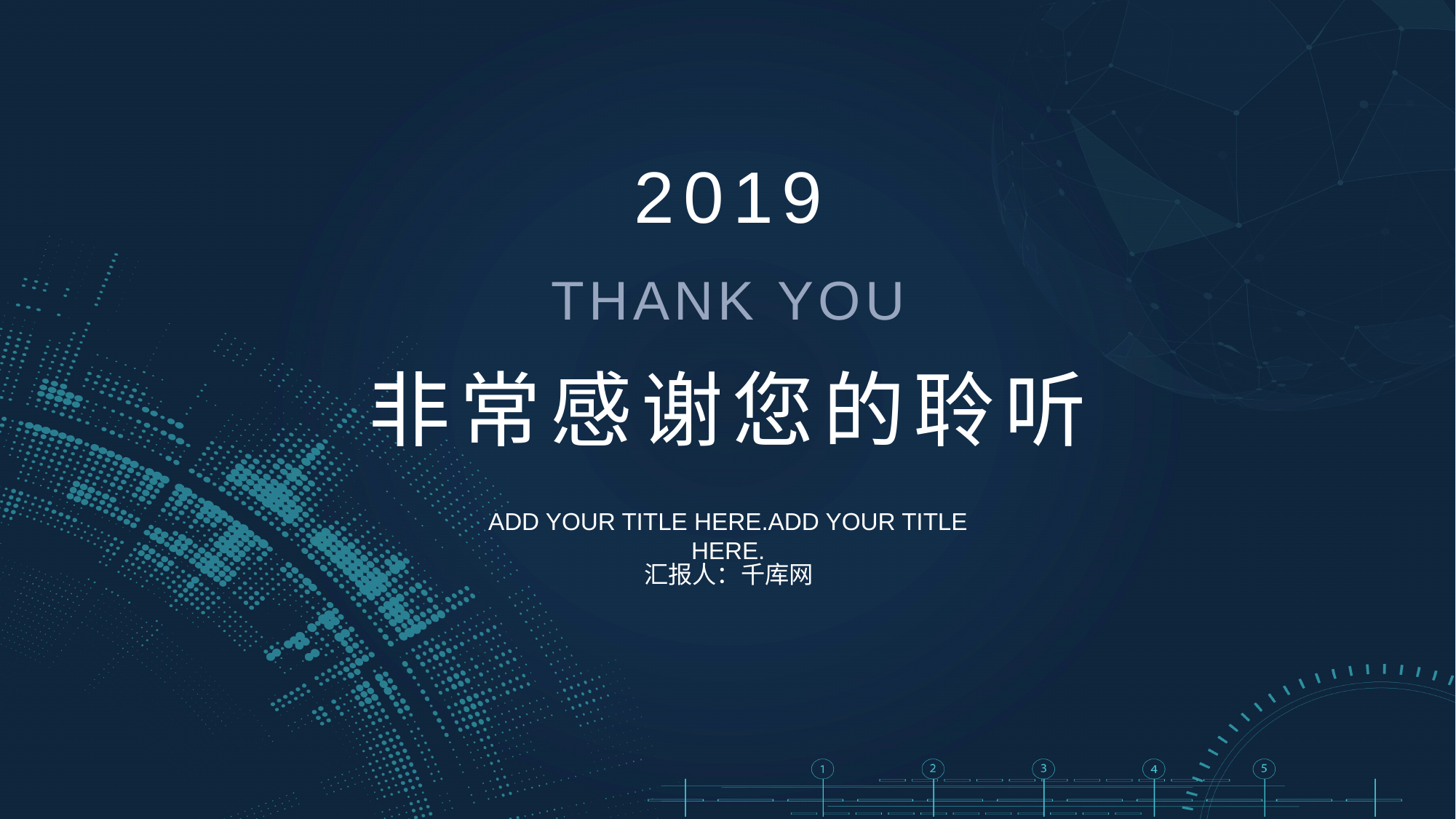

2019
THANK YOU
非常感谢您的聆听
ADD YOUR TITLE HERE.ADD YOUR TITLE HERE.
汇报人：千库网